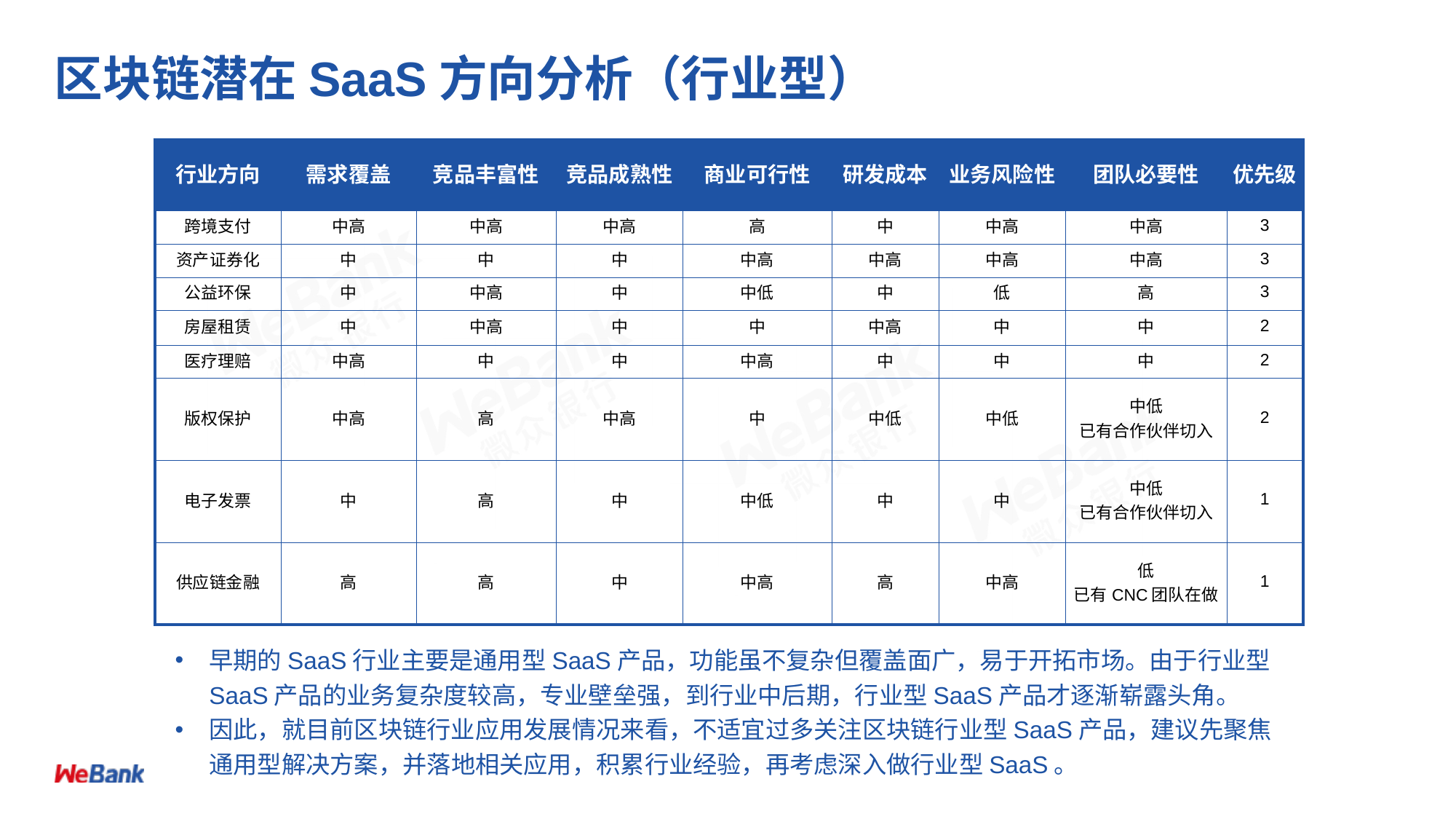

# 区块链潜在SaaS方向分析（行业型）
| 行业方向 | 需求覆盖 | 竞品丰富性 | 竞品成熟性 | 商业可行性 | 研发成本 | 业务风险性 | 团队必要性 | 优先级 |
| --- | --- | --- | --- | --- | --- | --- | --- | --- |
| 跨境支付 | 中高 | 中高 | 中高 | 高 | 中 | 中高 | 中高 | 3 |
| 资产证券化 | 中 | 中 | 中 | 中高 | 中高 | 中高 | 中高 | 3 |
| 公益环保 | 中 | 中高 | 中 | 中低 | 中 | 低 | 高 | 3 |
| 房屋租赁 | 中 | 中高 | 中 | 中 | 中高 | 中 | 中 | 2 |
| 医疗理赔 | 中高 | 中 | 中 | 中高 | 中 | 中 | 中 | 2 |
| 版权保护 | 中高 | 高 | 中高 | 中 | 中低 | 中低 | 中低 已有合作伙伴切入 | 2 |
| 电子发票 | 中 | 高 | 中 | 中低 | 中 | 中 | 中低 已有合作伙伴切入 | 1 |
| 供应链金融 | 高 | 高 | 中 | 中高 | 高 | 中高 | 低 已有CNC团队在做 | 1 |
早期的SaaS行业主要是通用型SaaS产品，功能虽不复杂但覆盖面广，易于开拓市场。由于行业型SaaS产品的业务复杂度较高，专业壁垒强，到行业中后期，行业型SaaS产品才逐渐崭露头角。
因此，就目前区块链行业应用发展情况来看，不适宜过多关注区块链行业型SaaS产品，建议先聚焦通用型解决方案，并落地相关应用，积累行业经验，再考虑深入做行业型SaaS。
33